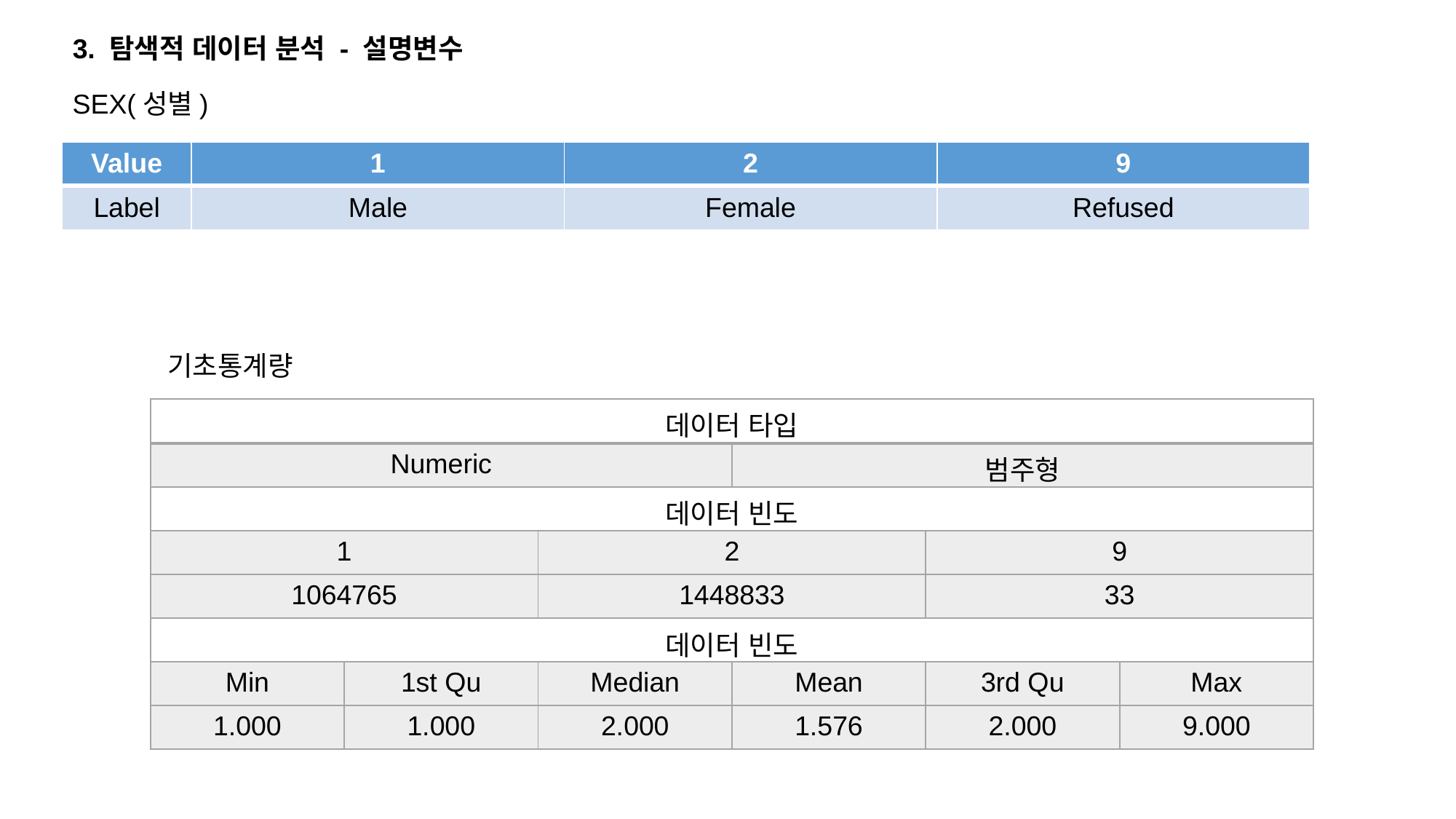

3. 탐색적 데이터 분석 - 설명변수
SEX(성별)
| Value | 1 | 2 | 9 |
| --- | --- | --- | --- |
| Label | Male | Female | Refused |
기초통계량
| 데이터 타입 |  |  |  |  |  |
| --- | --- | --- | --- | --- | --- |
| Numeric |  |  | 범주형 |  |  |
| 데이터 빈도 |  |  |  |  |  |
| 1 |  | 2 |  | 9 |  |
| 1064765 |  | 1448833 |  | 33 |  |
| 데이터 빈도 |  |  |  |  |  |
| Min | 1st Qu | Median | Mean | 3rd Qu | Max |
| 1.000 | 1.000 | 2.000 | 1.576 | 2.000 | 9.000 |